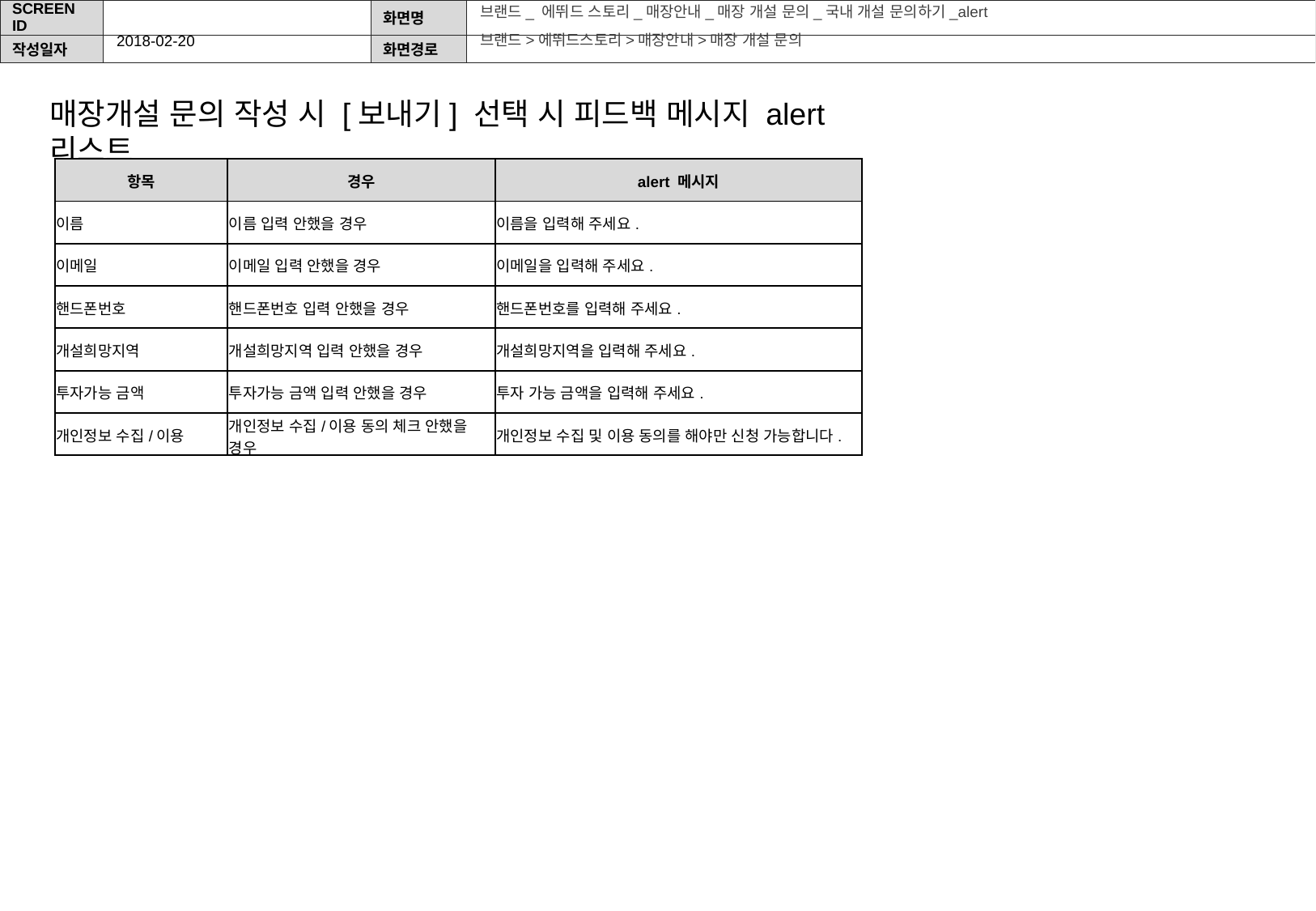

브랜드_ 에뛰드 스토리_매장안내_매장 개설 문의_국내 개설 문의하기_alert
브랜드>에뛰드스토리>매장안내>매장 개설 문의
2018-02-20
매장개설 문의 작성 시 [보내기] 선택 시 피드백 메시지 alert 리스트
| 항목 | 경우 | alert 메시지 |
| --- | --- | --- |
| 이름 | 이름 입력 안했을 경우 | 이름을 입력해 주세요. |
| 이메일 | 이메일 입력 안했을 경우 | 이메일을 입력해 주세요. |
| 핸드폰번호 | 핸드폰번호 입력 안했을 경우 | 핸드폰번호를 입력해 주세요. |
| 개설희망지역 | 개설희망지역 입력 안했을 경우 | 개설희망지역을 입력해 주세요. |
| 투자가능 금액 | 투자가능 금액 입력 안했을 경우 | 투자 가능 금액을 입력해 주세요. |
| 개인정보 수집/이용 | 개인정보 수집/이용 동의 체크 안했을 경우 | 개인정보 수집 및 이용 동의를 해야만 신청 가능합니다. |